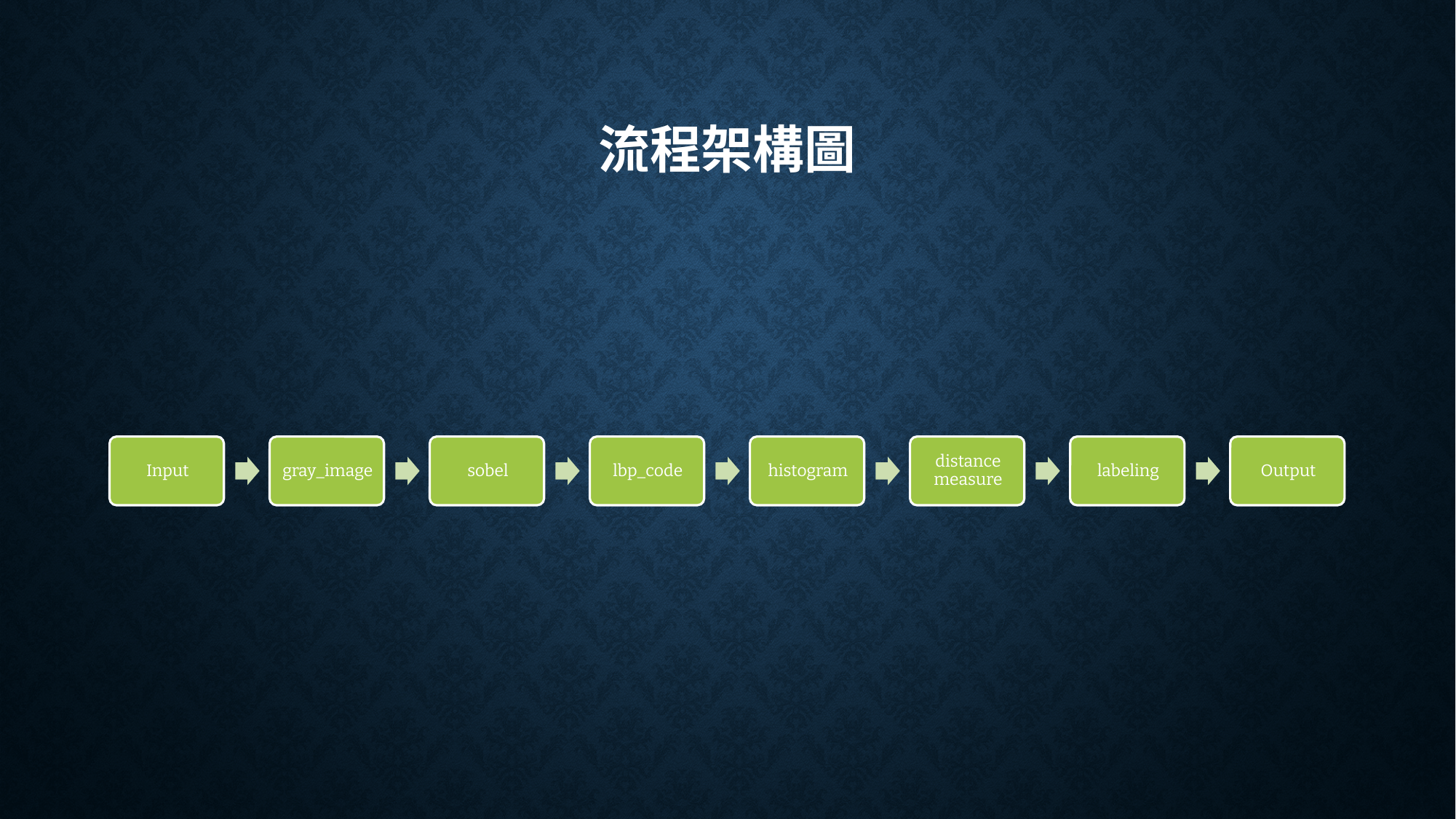

# 流程架構圖
Input

gray_image

sobel

lbp_code

histogram

distance measure

labeling

Output